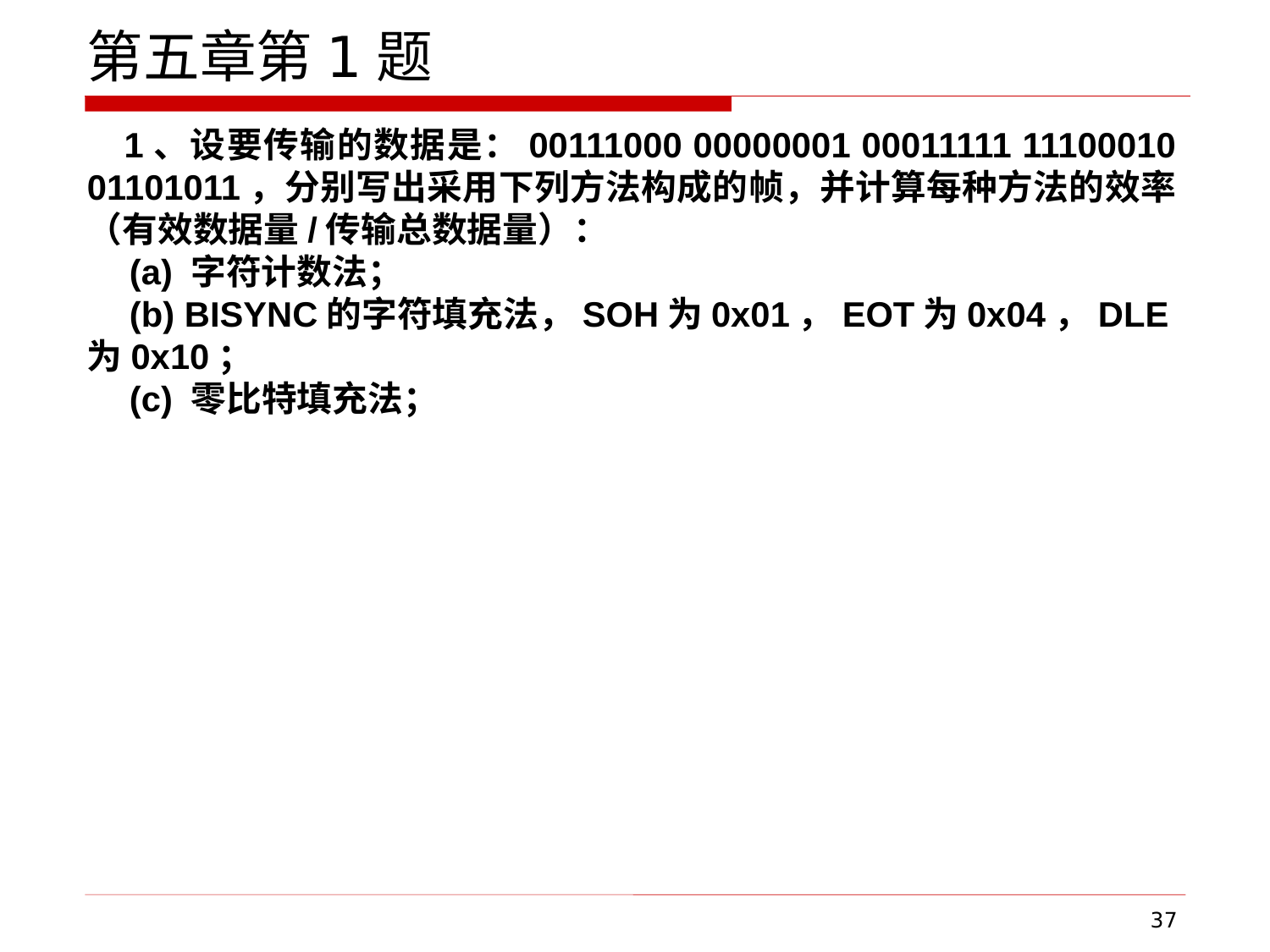

第五章第1题
1、设要传输的数据是：00111000 00000001 00011111 11100010 01101011，分别写出采用下列方法构成的帧，并计算每种方法的效率（有效数据量/传输总数据量）：
(a) 字符计数法；
(b) BISYNC的字符填充法，SOH为0x01，EOT为0x04，DLE为0x10；
(c) 零比特填充法；
37